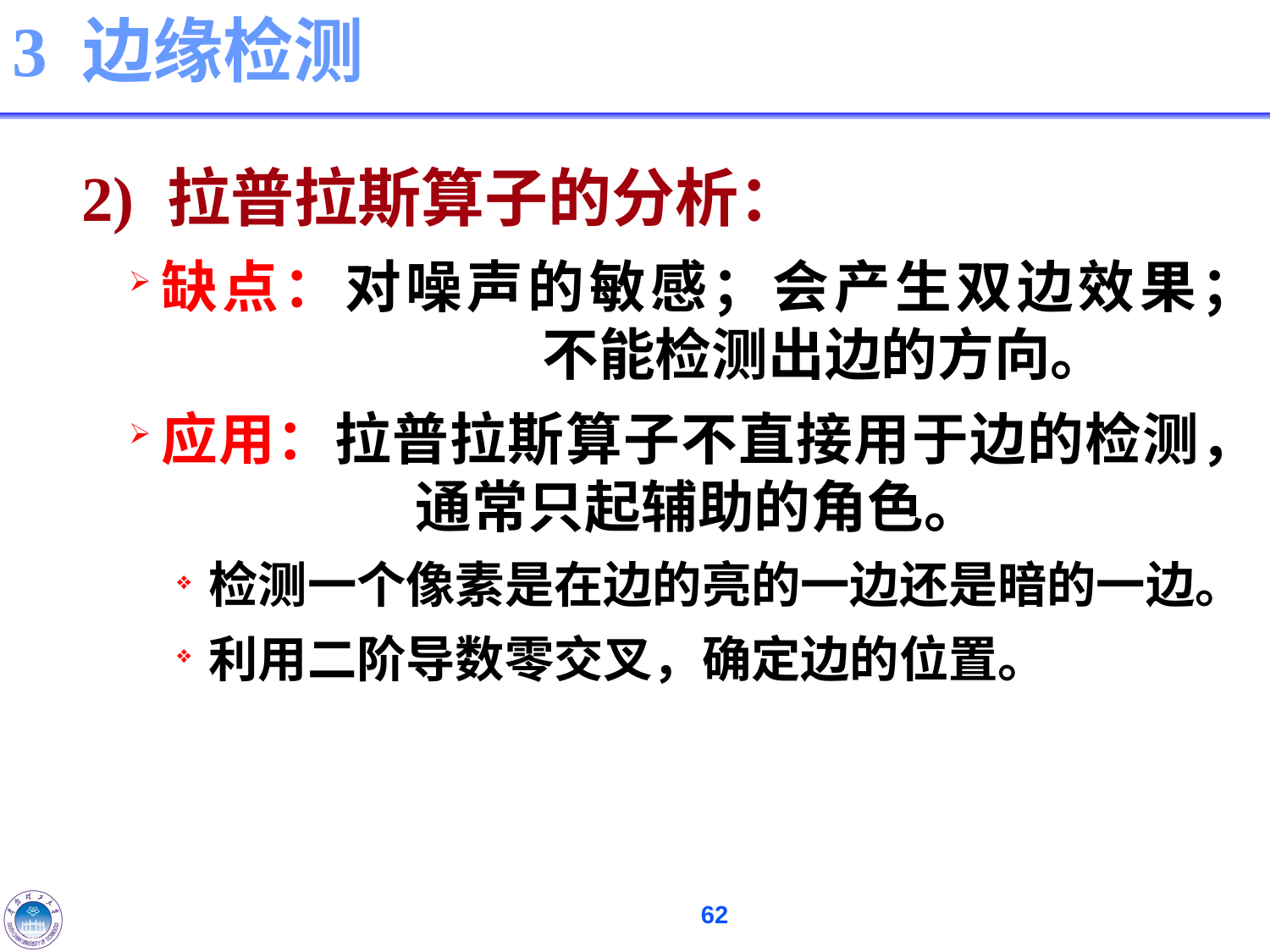

# 3 边缘检测
2) 拉普拉斯算子的分析：
缺点：对噪声的敏感；会产生双边效果；			不能检测出边的方向。
应用：拉普拉斯算子不直接用于边的检测，		通常只起辅助的角色。
检测一个像素是在边的亮的一边还是暗的一边。
利用二阶导数零交叉，确定边的位置。